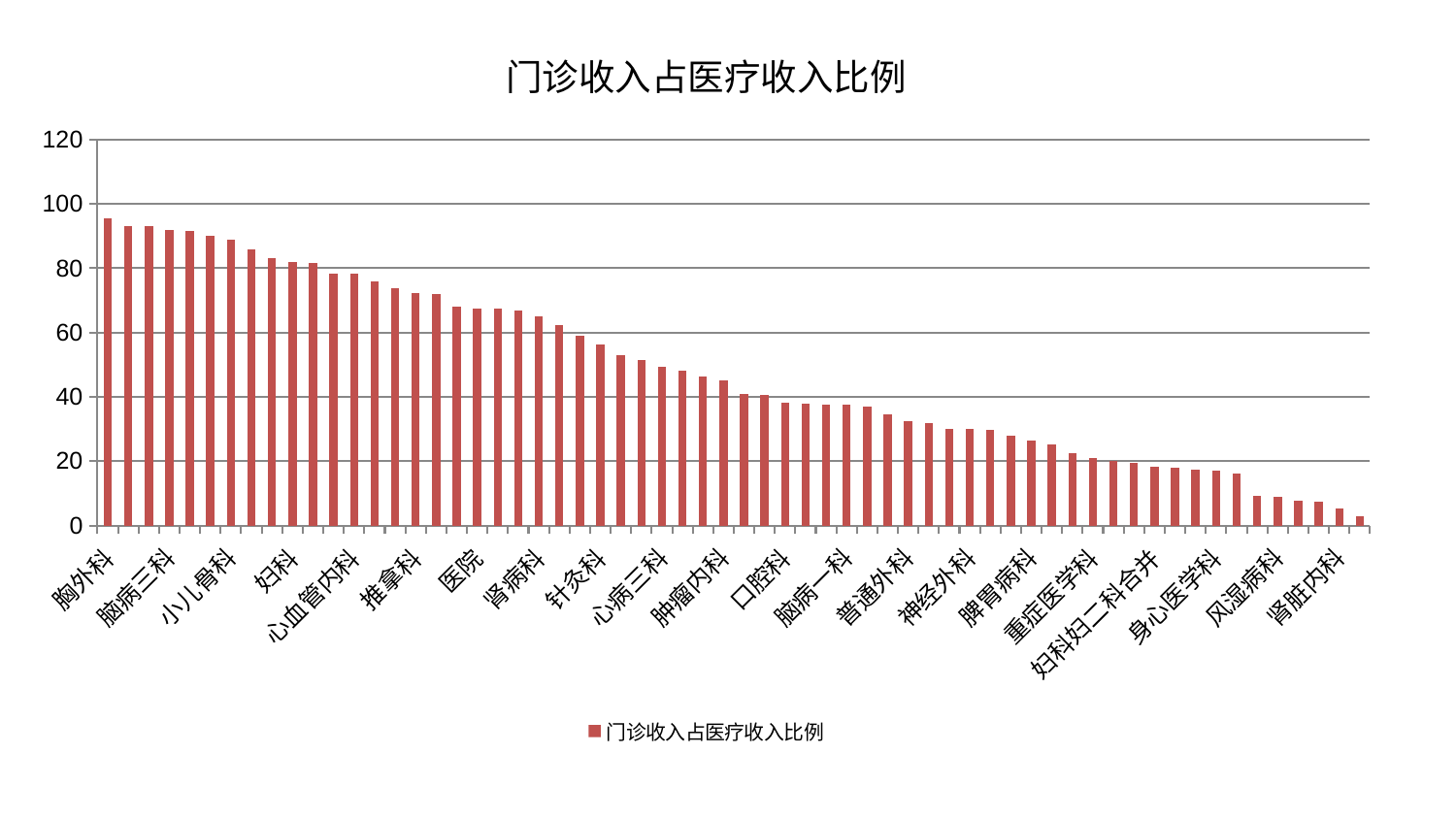

### Chart: 门诊收入占医疗收入比例

| Category | 门诊收入占医疗收入比例 |
|---|---|
| 胸外科 | 95.64778615446548 |
| 产科 | 93.17330122434193 |
| 神经内科 | 93.09012826757876 |
| 脑病三科 | 91.87252914506325 |
| 肛肠科 | 91.68294169257061 |
| 骨科 | 89.95391634565944 |
| 小儿骨科 | 89.00675523275218 |
| 周围血管科 | 85.76122548134731 |
| 显微骨科 | 83.16552719820591 |
| 妇科 | 81.83064262322365 |
| 老年医学科 | 81.73110793148939 |
| 心病一科 | 78.2537447739585 |
| 心血管内科 | 78.18681089835147 |
| 康复科 | 75.95612469012339 |
| 创伤骨科 | 73.9182282439501 |
| 推拿科 | 72.41959765014887 |
| 中医外治中心 | 72.11342544968917 |
| 皮肤科 | 68.08559859888828 |
| 医院 | 67.52639598101857 |
| 妇二科 | 67.38337168551287 |
| 小儿推拿科 | 66.81372198043651 |
| 肾病科 | 64.90974372791045 |
| 脑病二科 | 62.258523965354385 |
| 血液科 | 59.07688124792521 |
| 针灸科 | 56.190972089767776 |
| 呼吸内科 | 53.05668907864791 |
| 泌尿外科 | 51.57945626445495 |
| 心病三科 | 49.35093076673653 |
| 儿科 | 48.04397907769597 |
| 内分泌科 | 46.36697462028911 |
| 肿瘤内科 | 45.035324538143584 |
| 治未病中心 | 40.828510146605154 |
| 脊柱骨科 | 40.46265037306094 |
| 口腔科 | 38.04169564992617 |
| 东区重症医学科 | 38.00328700647877 |
| 微创骨科 | 37.66533338762983 |
| 脑病一科 | 37.42253677011396 |
| 男科 | 36.96091595609994 |
| 综合内科 | 34.47602059617376 |
| 普通外科 | 32.353261316053604 |
| 心病二科 | 31.907147663361137 |
| 心病四科 | 30.045135296504387 |
| 神经外科 | 29.914354732837587 |
| 东区肾病科 | 29.714431996989465 |
| 肝胆外科 | 27.957644642602197 |
| 脾胃病科 | 26.50525866004314 |
| 美容皮肤科 | 25.15496135752806 |
| 脾胃科消化科合并 | 22.483622296960593 |
| 重症医学科 | 20.980493437485492 |
| 消化内科 | 19.938196041098898 |
| 眼科 | 19.529573947423717 |
| 妇科妇二科合并 | 18.302133572950694 |
| 乳腺甲状腺外科 | 17.894355014828854 |
| 中医经典科 | 17.25035244512776 |
| 身心医学科 | 17.12484309552542 |
| 西区重症医学科 | 16.082200489477614 |
| 肝病科 | 9.353406421423237 |
| 风湿病科 | 8.908752057303104 |
| 关节骨科 | 7.634834366607546 |
| 耳鼻喉科 | 7.492454196823495 |
| 肾脏内科 | 5.417870030951 |
| 运动损伤骨科 | 2.8988423878527625 |
66